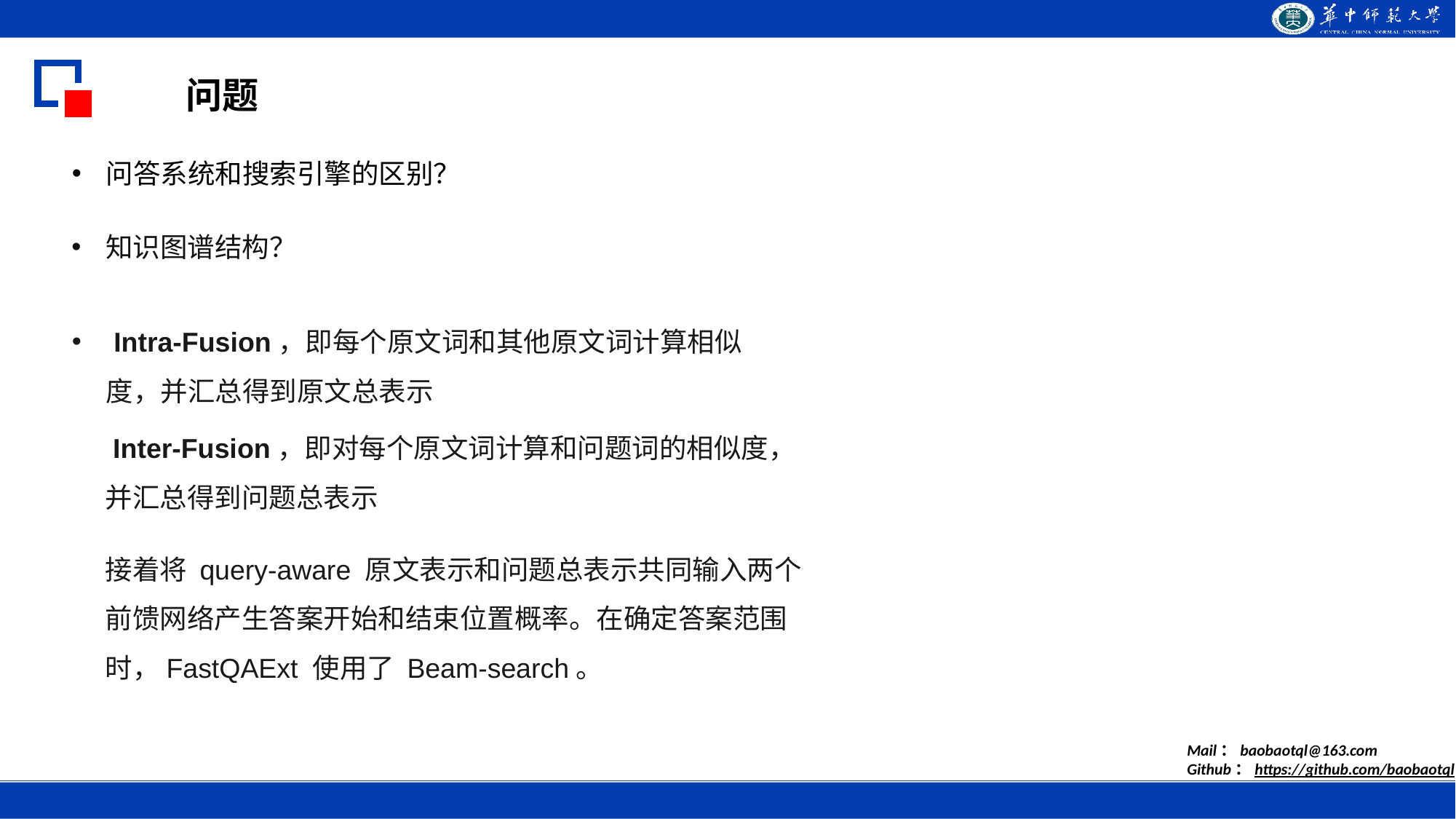

问题
问答系统和搜索引擎的区别？
知识图谱结构？
 Intra-Fusion，即每个原文词和其他原文词计算相似度，并汇总得到原文总表示
 Inter-Fusion，即对每个原文词计算和问题词的相似度，并汇总得到问题总表示
接着将 query-aware 原文表示和问题总表示共同输入两个前馈网络产生答案开始和结束位置概率。在确定答案范围时，FastQAExt 使用了 Beam-search。